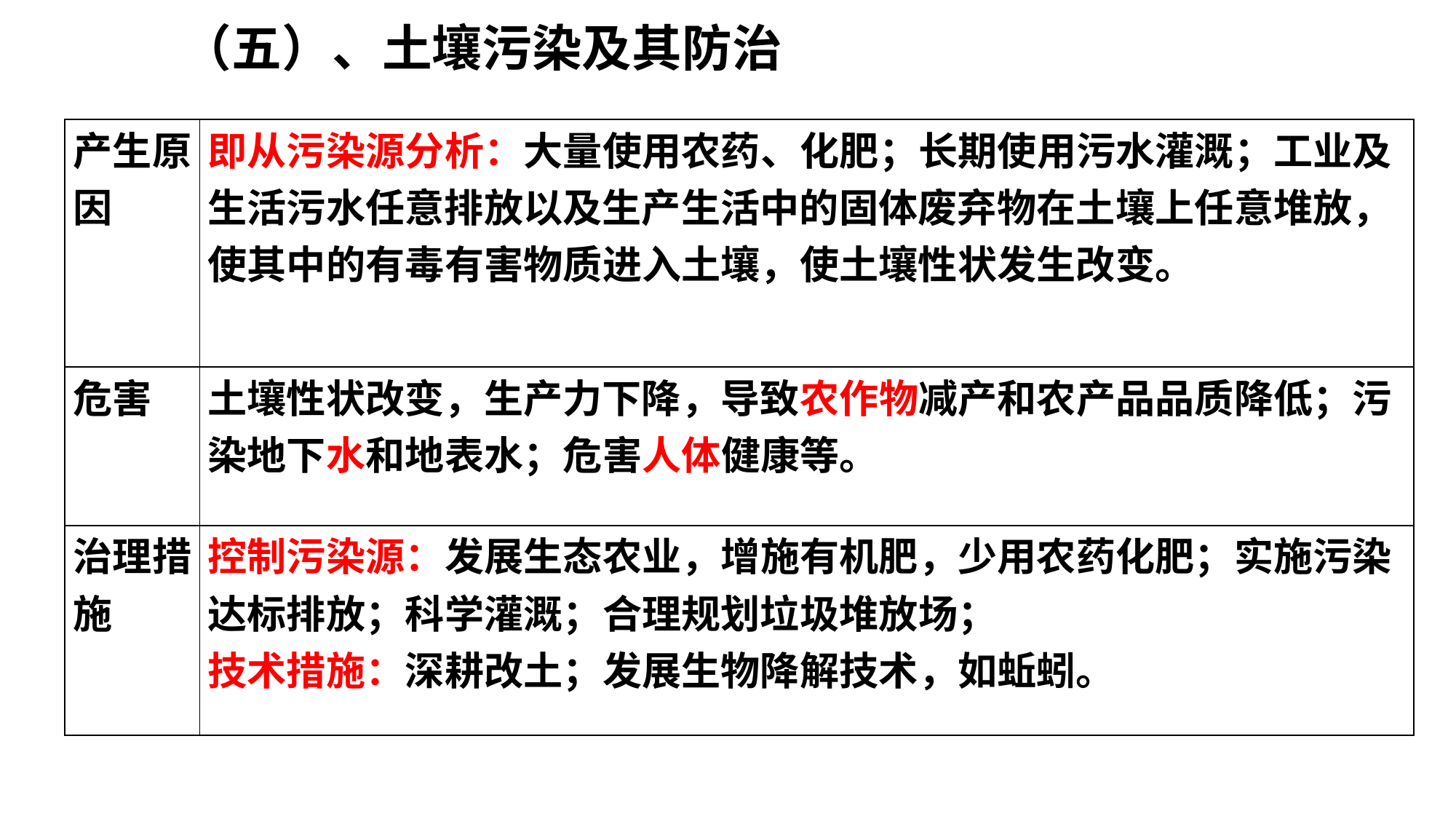

（五）、土壤污染及其防治
| 产生原因 | 即从污染源分析：大量使用农药、化肥；长期使用污水灌溉；工业及生活污水任意排放以及生产生活中的固体废弃物在土壤上任意堆放，使其中的有毒有害物质进入土壤，使土壤性状发生改变。 |
| --- | --- |
| 危害 | 土壤性状改变，生产力下降，导致农作物减产和农产品品质降低；污染地下水和地表水；危害人体健康等。 |
| 治理措施 | 控制污染源：发展生态农业，增施有机肥，少用农药化肥；实施污染达标排放；科学灌溉；合理规划垃圾堆放场； 技术措施：深耕改土；发展生物降解技术，如蚯蚓。 |